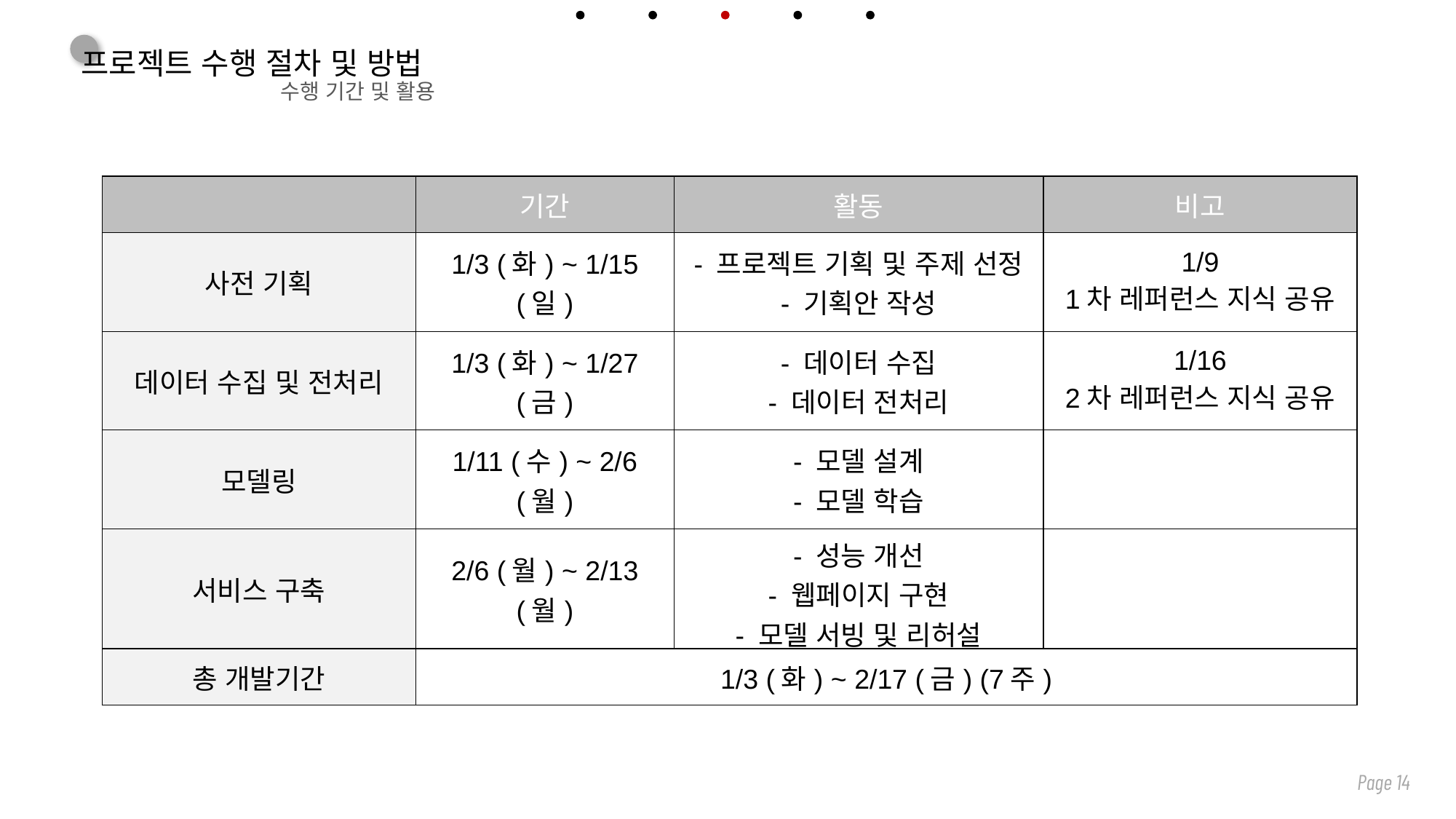

프로젝트 수행 절차 및 방법
수행 기간 및 활용
|  | 기간 | 활동 | 비고 |
| --- | --- | --- | --- |
| 사전 기획 | 1/3 (화) ~ 1/15 (일) | - 프로젝트 기획 및 주제 선정 - 기획안 작성 | 1/9 1차 레퍼런스 지식 공유 |
| 데이터 수집 및 전처리 | 1/3 (화) ~ 1/27 (금) | - 데이터 수집 - 데이터 전처리 | 1/16 2차 레퍼런스 지식 공유 |
| 모델링 | 1/11 (수) ~ 2/6 (월) | - 모델 설계 - 모델 학습 |  |
| 서비스 구축 | 2/6 (월) ~ 2/13 (월) | - 성능 개선 - 웹페이지 구현 - 모델 서빙 및 리허설 |  |
| 총 개발기간 | 1/3 (화) ~ 2/17 (금) (7주) |  |  |

Page 14